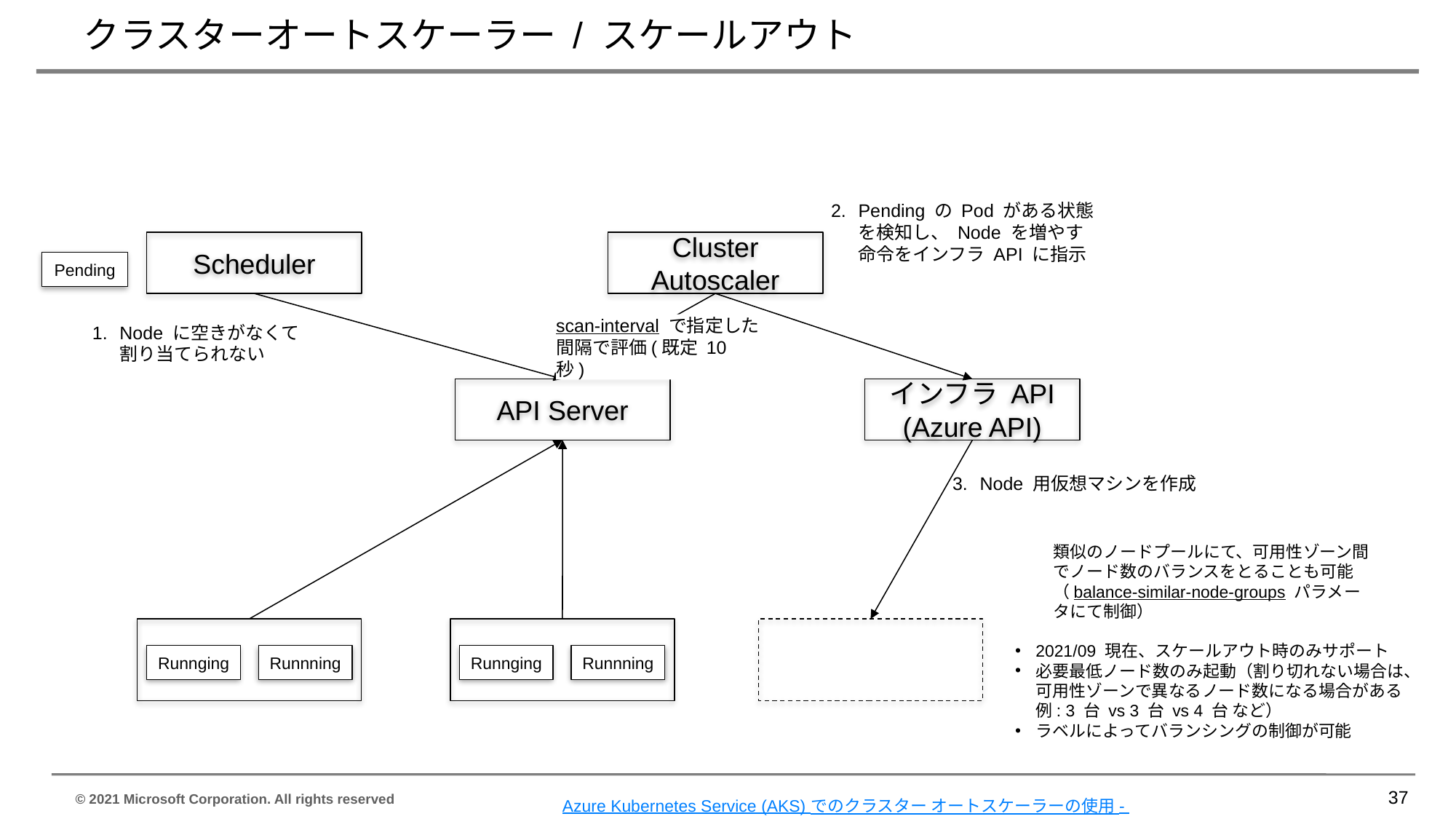

# クラスターオートスケーラー / スケールアウト
Pending の Pod がある状態を検知し、 Node を増やす命令をインフラ API に指示
Cluster Autoscaler
Scheduler
Pending
scan-interval で指定した間隔で評価(既定 10 秒)
Node に空きがなくて割り当てられない
API Server
インフラ API
(Azure API)
Node 用仮想マシンを作成
類似のノードプールにて、可用性ゾーン間でノード数のバランスをとることも可能
（balance-similar-node-groups パラメータにて制御）

2021/09 現在、スケールアウト時のみサポート
必要最低ノード数のみ起動（割り切れない場合は、可用性ゾーンで異なるノード数になる場合がある 例: 3 台 vs 3 台 vs 4 台 など）
ラベルによってバランシングの制御が可能

Runnging
Runnning
Runnging
Runnning
37
Azure Kubernetes Service (AKS) でのクラスター オートスケーラーの使用 - Azure Kubernetes Service | Microsoft Docs